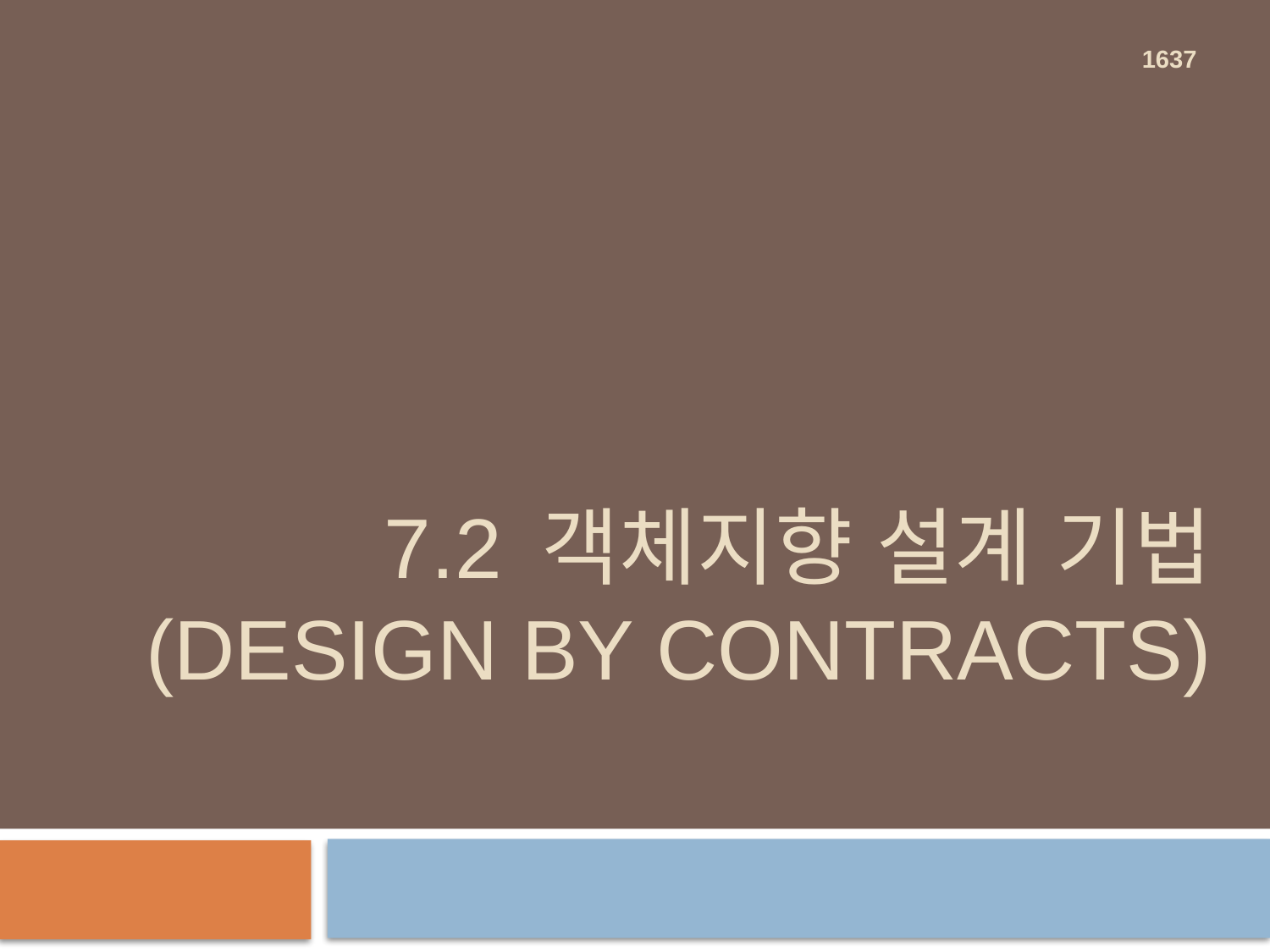

1637
# 7.2 객체지향 설계 기법 (design by contracts)